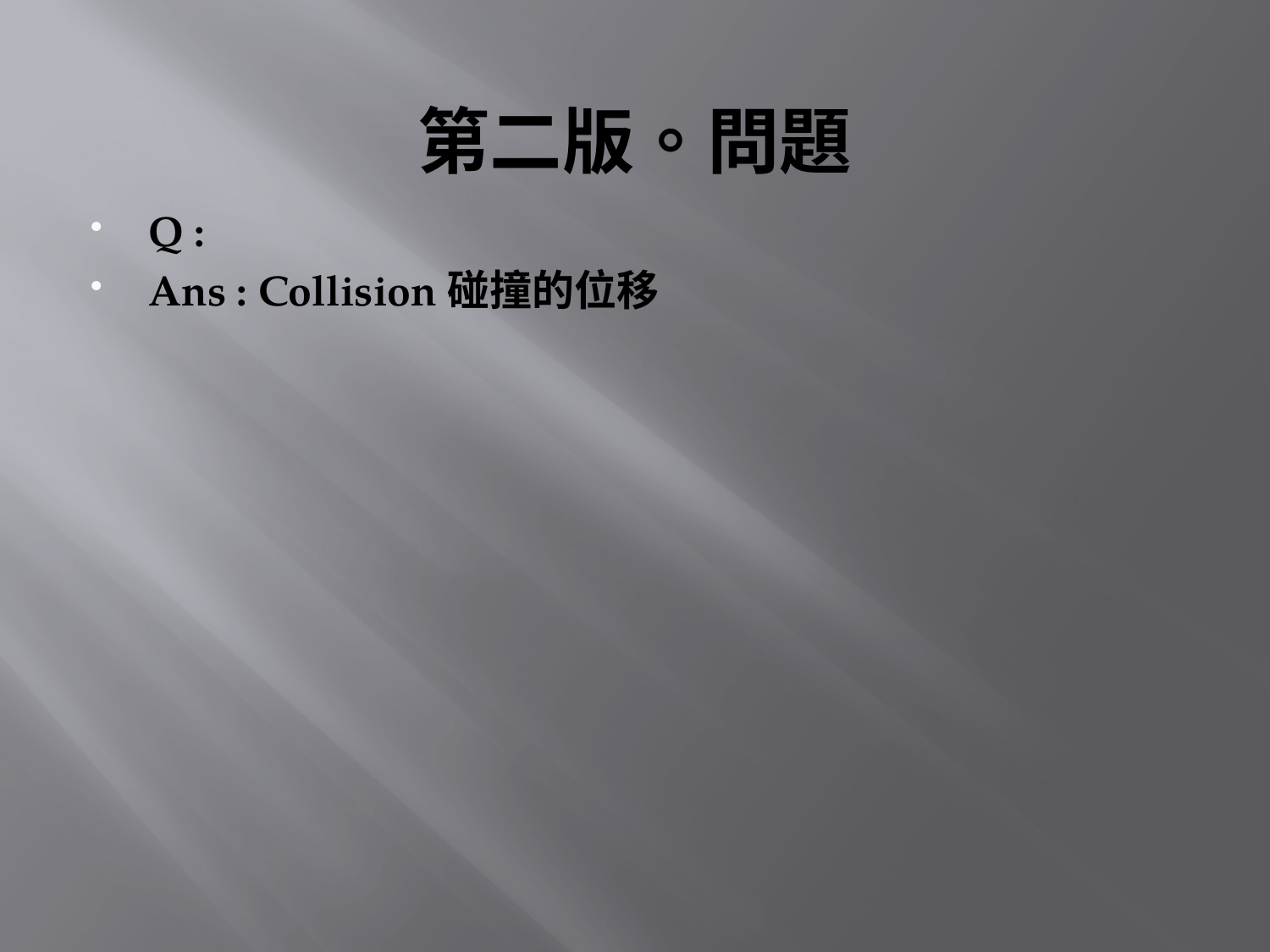

# 第二版。問題
Q :
Ans : Collision碰撞的位移